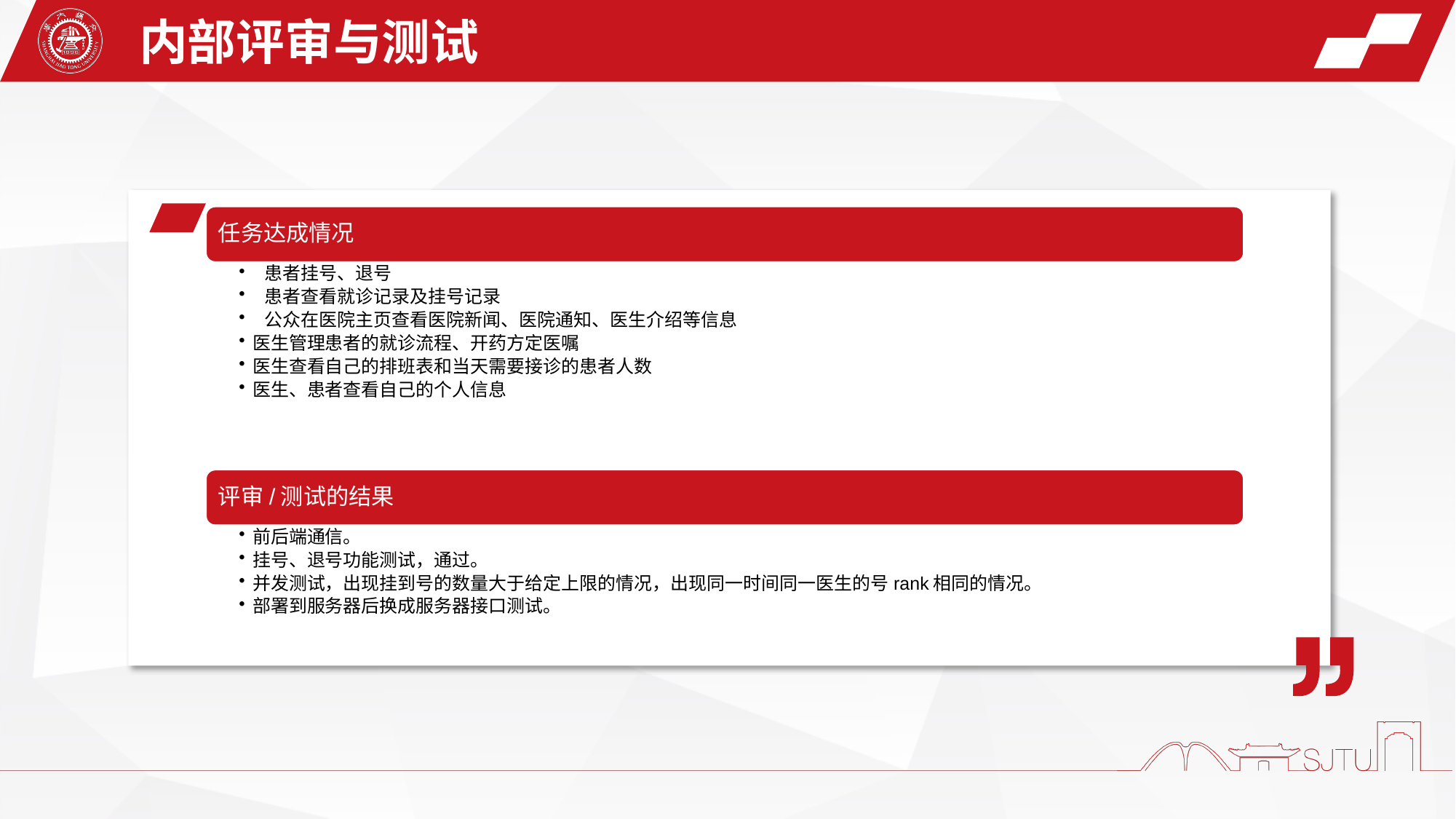

内部评审与测试

任务达成情况
  患者挂号、退号
  患者查看就诊记录及挂号记录
  公众在医院主页查看医院新闻、医院通知、医生介绍等信息
医生管理患者的就诊流程、开药方定医嘱
医生查看自己的排班表和当天需要接诊的患者人数
医生、患者查看自己的个人信息
评审/测试的结果
前后端通信。
挂号、退号功能测试，通过。
并发测试，出现挂到号的数量大于给定上限的情况，出现同一时间同一医生的号rank相同的情况。
部署到服务器后换成服务器接口测试。